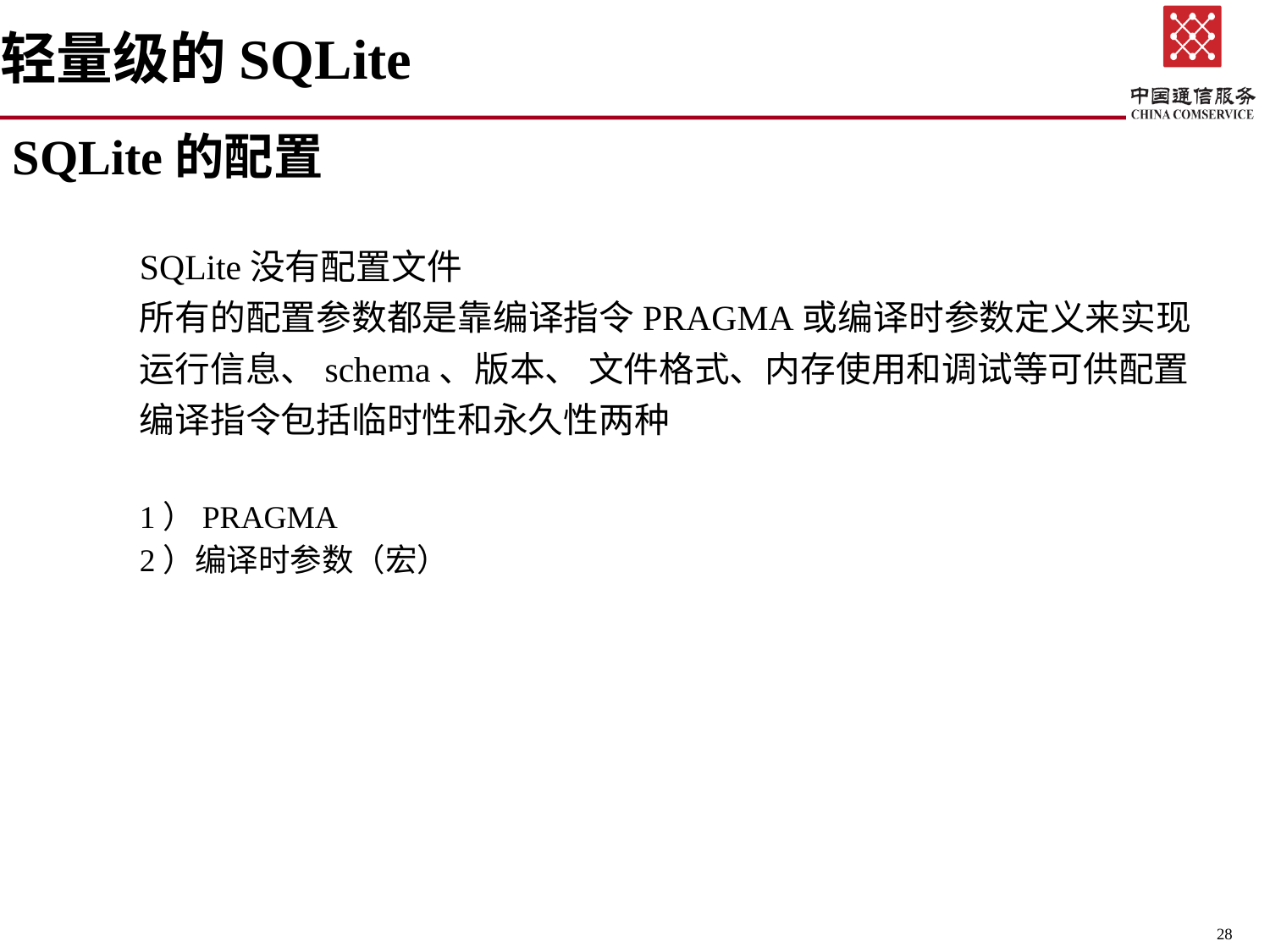

轻量级的SQLite
SQLite的配置

	SQLite没有配置文件
	所有的配置参数都是靠编译指令PRAGMA或编译时参数定义来实现
	运行信息、schema、版本、 文件格式、内存使用和调试等可供配置
	编译指令包括临时性和永久性两种

	1）PRAGMA
	2）编译时参数（宏）